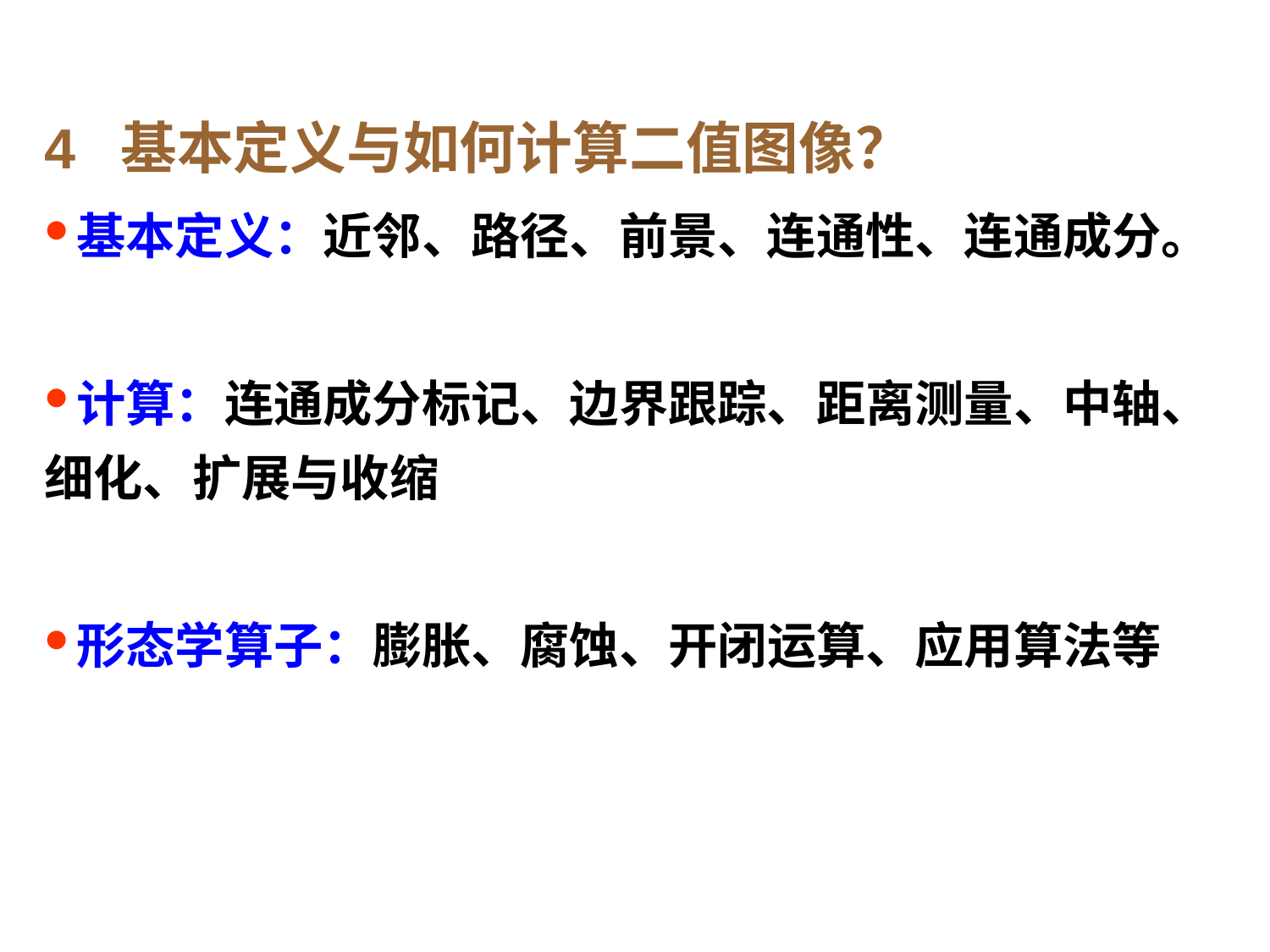

4  基本定义与如何计算二值图像？
基本定义：近邻、路径、前景、连通性、连通成分。

计算：连通成分标记、边界跟踪、距离测量、中轴、细化、扩展与收缩

形态学算子：膨胀、腐蚀、开闭运算、应用算法等